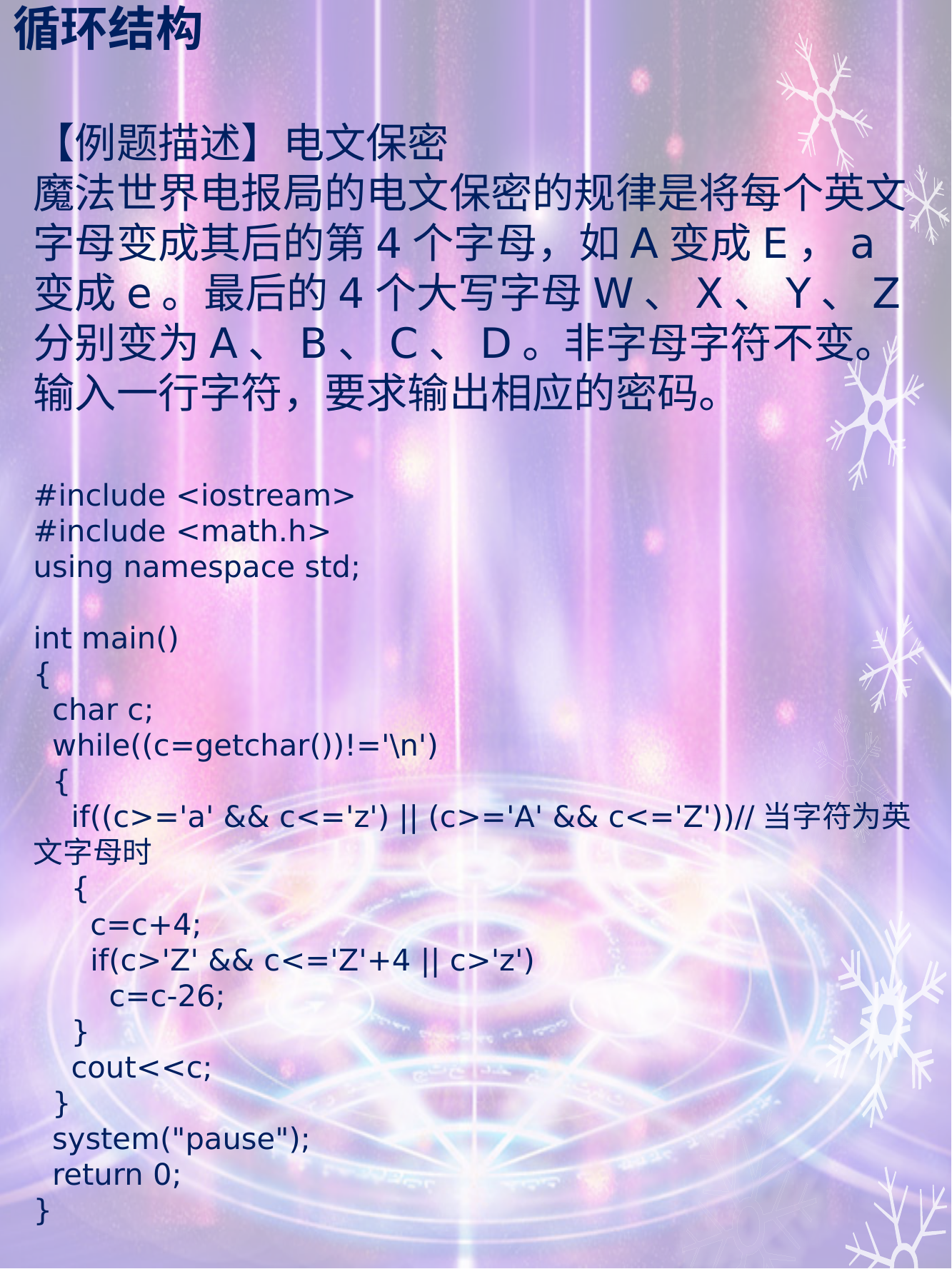

# 循环结构
【例题描述】电文保密
魔法世界电报局的电文保密的规律是将每个英文字母变成其后的第4个字母，如A变成E，a变成e。最后的4个大写字母W、X、Y、Z分别变为A、B、C、D。非字母字符不变。输入一行字符，要求输出相应的密码。

#include <iostream>
#include <math.h>
using namespace std;

int main()
{
  char c;
  while((c=getchar())!='\n')
  {
    if((c>='a' && c<='z') || (c>='A' && c<='Z'))//当字符为英文字母时
    {
      c=c+4;
      if(c>'Z' && c<='Z'+4 || c>'z')
        c=c-26;
    }
    cout<<c;
  }
  system("pause");
  return 0;
}